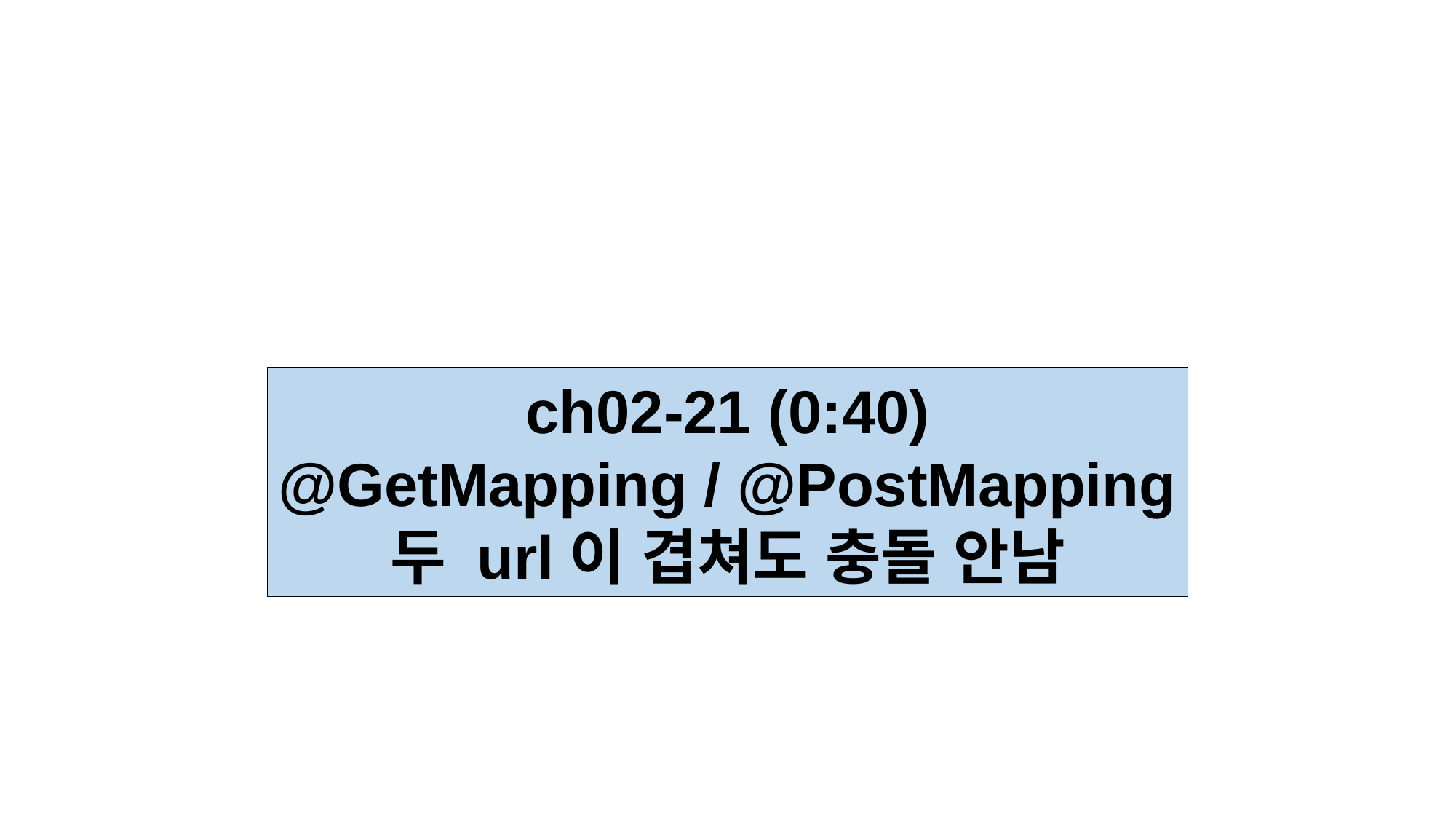

ch02-21 (0:40)
@GetMapping / @PostMapping
두 url이 겹쳐도 충돌 안남